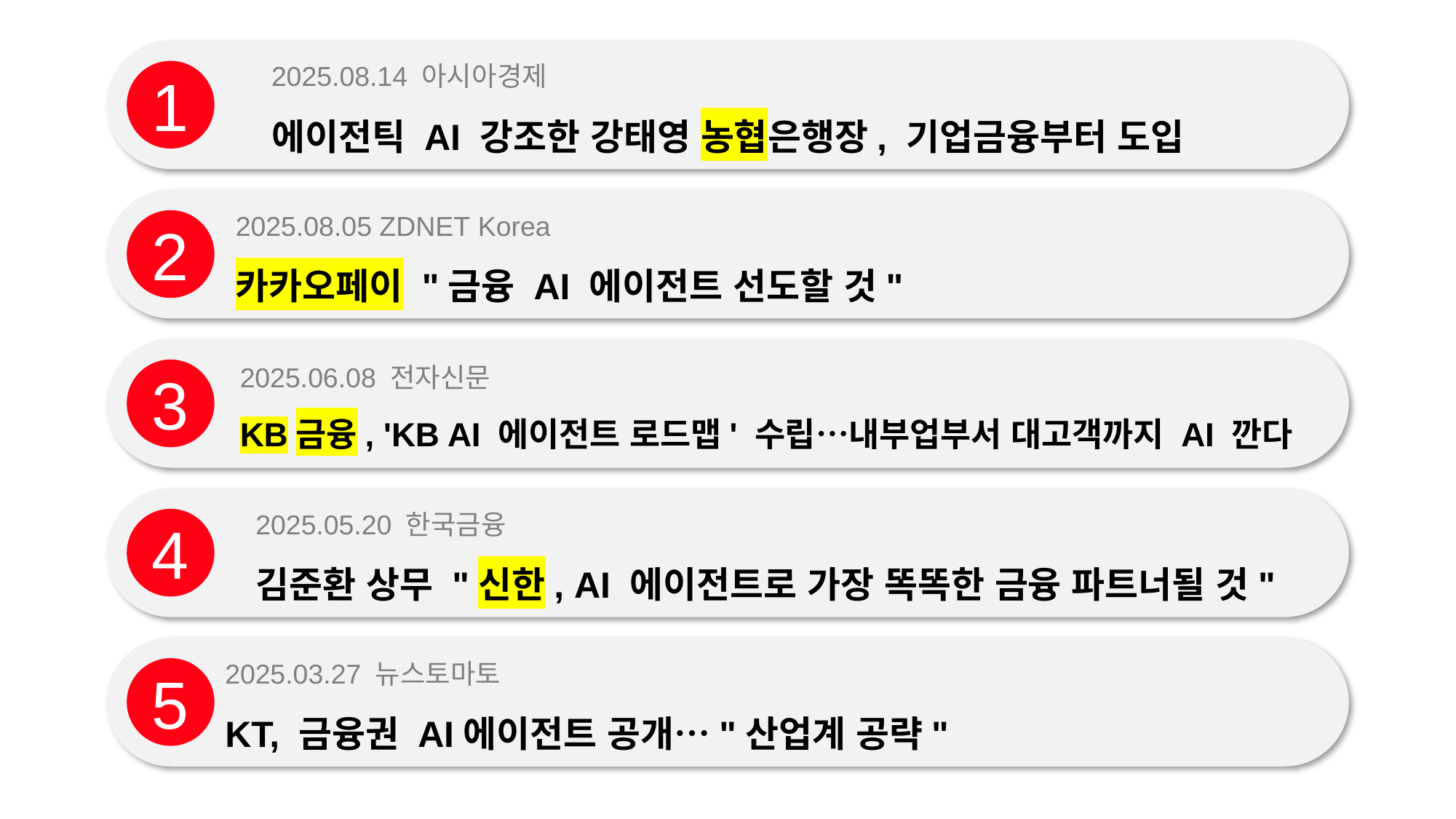

2025.08.14 아시아경제
에이전틱 AI 강조한 강태영 농협은행장, 기업금융부터 도입
1

2025.08.05 ZDNET Korea
카카오페이 "금융 AI 에이전트 선도할 것"
2

2025.06.08 전자신문
KB금융, 'KB AI 에이전트 로드맵' 수립…내부업부서 대고객까지 AI 깐다
3

2025.05.20 한국금융
김준환 상무 "신한, AI 에이전트로 가장 똑똑한 금융 파트너될 것"
4

2025.03.27 뉴스토마토
KT, 금융권 AI에이전트 공개…"산업계 공략"
5